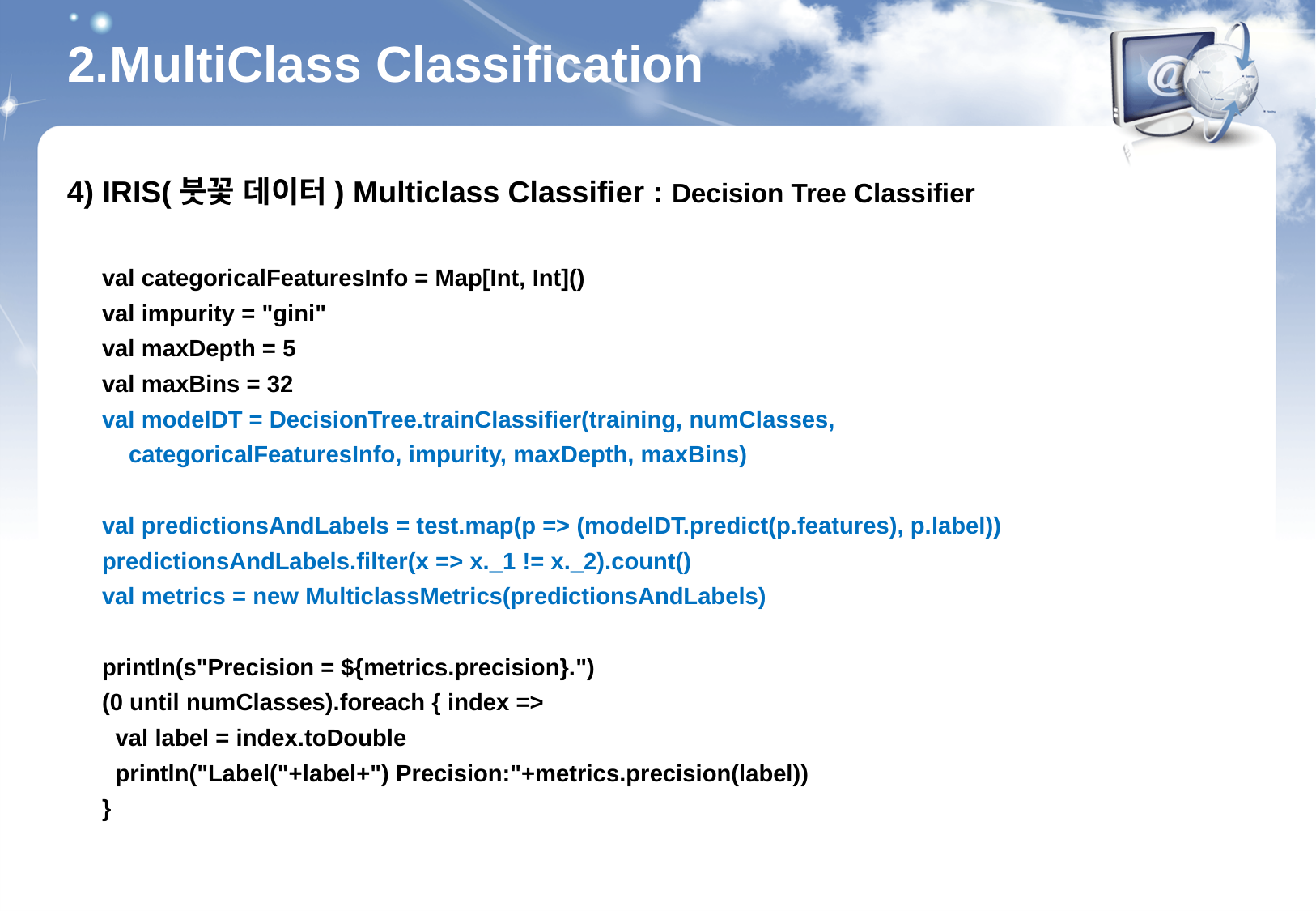

2.MultiClass Classification
4) IRIS(붓꽃 데이터) Multiclass Classifier : Decision Tree Classifier

val categoricalFeaturesInfo = Map[Int, Int]()
val impurity = "gini"
val maxDepth = 5
val maxBins = 32
val modelDT = DecisionTree.trainClassifier(training, numClasses,
    categoricalFeaturesInfo, impurity, maxDepth, maxBins)

val predictionsAndLabels = test.map(p => (modelDT.predict(p.features), p.label))
predictionsAndLabels.filter(x => x._1 != x._2).count()
val metrics = new MulticlassMetrics(predictionsAndLabels)

println(s"Precision = ${metrics.precision}.")
(0 until numClasses).foreach { index =>
  val label = index.toDouble
  println("Label("+label+") Precision:"+metrics.precision(label))
}